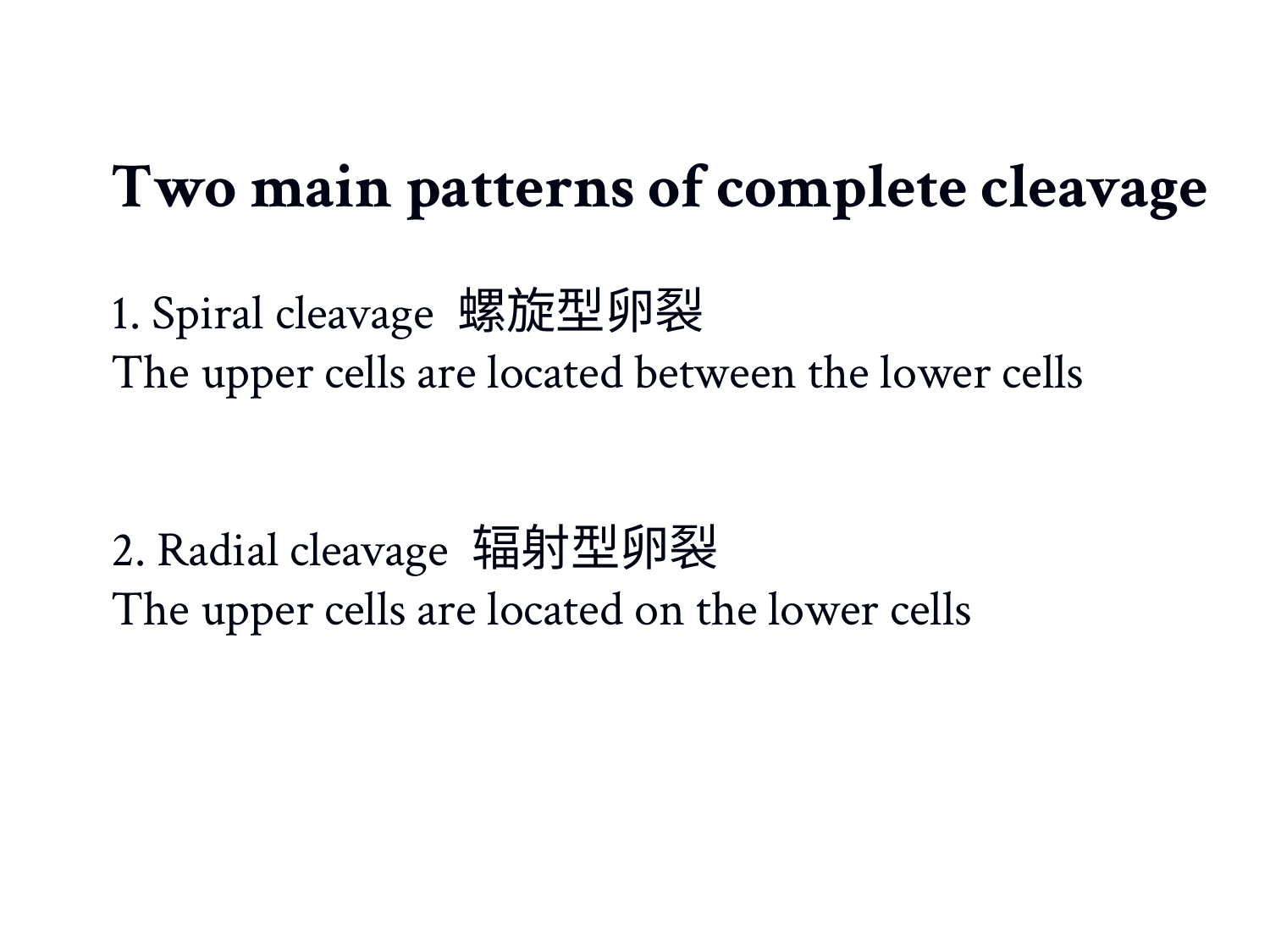

Two main patterns of complete cleavage

1. Spiral cleavage 螺旋型卵裂
The upper cells are located between the lower cells

2. Radial cleavage 辐射型卵裂
The upper cells are located on the lower cells